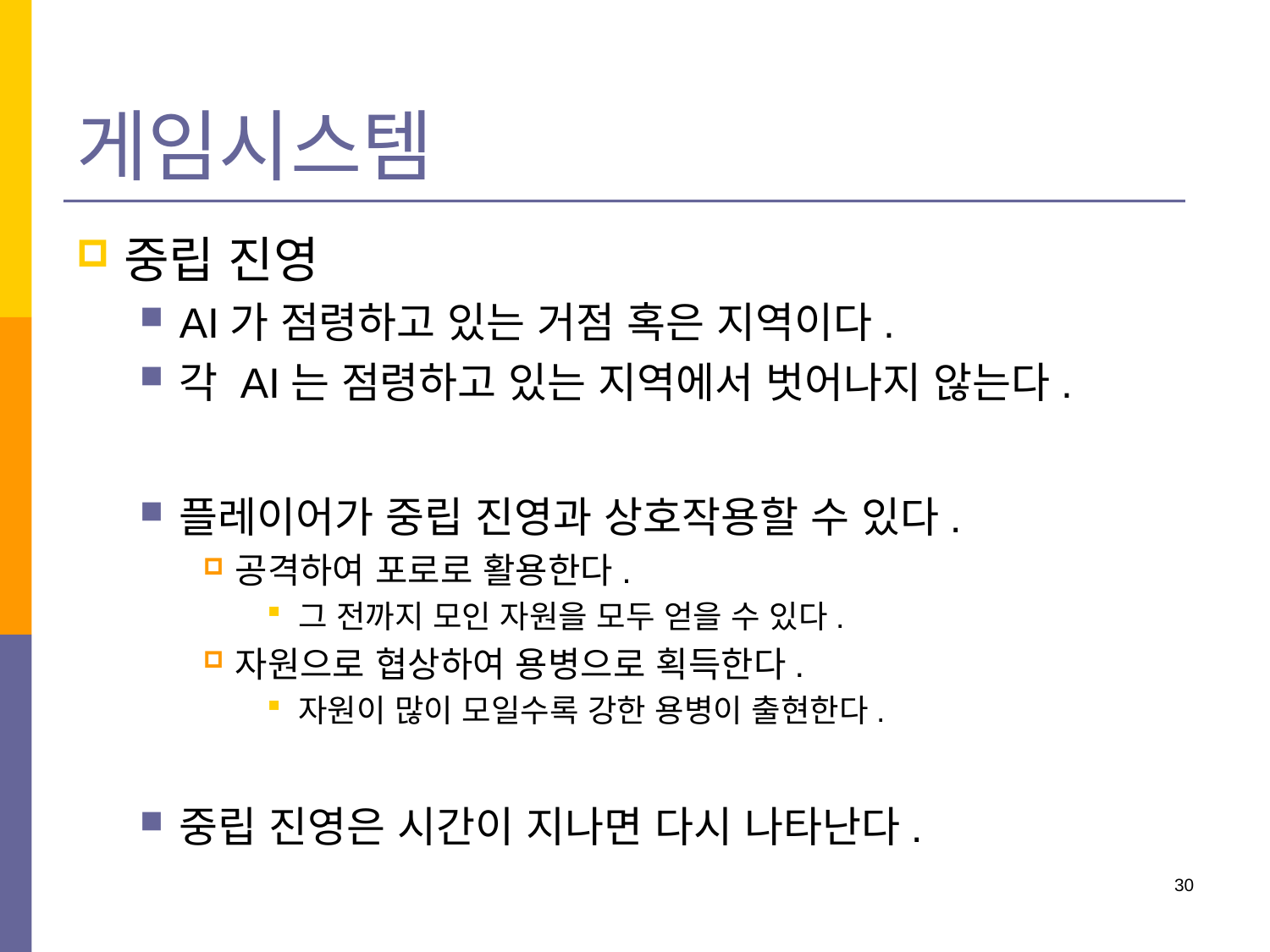

# 게임시스템
중립 진영
AI가 점령하고 있는 거점 혹은 지역이다.
각 AI는 점령하고 있는 지역에서 벗어나지 않는다.

플레이어가 중립 진영과 상호작용할 수 있다.
공격하여 포로로 활용한다.
그 전까지 모인 자원을 모두 얻을 수 있다.
자원으로 협상하여 용병으로 획득한다.
자원이 많이 모일수록 강한 용병이 출현한다.

중립 진영은 시간이 지나면 다시 나타난다.
30